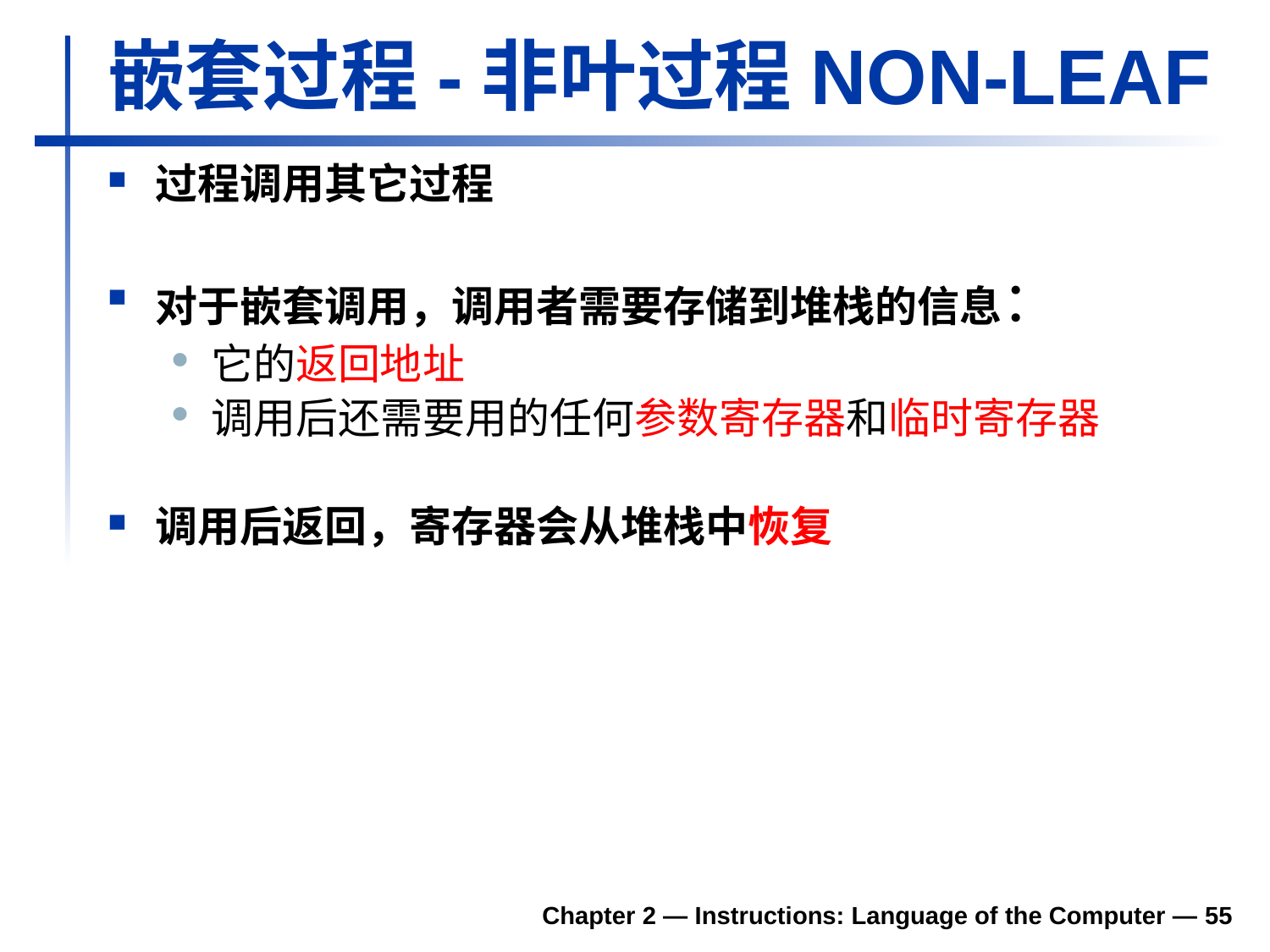

# 嵌套过程-非叶过程NON-LEAF
过程调用其它过程

对于嵌套调用，调用者需要存储到堆栈的信息：
它的返回地址
调用后还需要用的任何参数寄存器和临时寄存器

调用后返回，寄存器会从堆栈中恢复
Chapter 2 — Instructions: Language of the Computer — 55